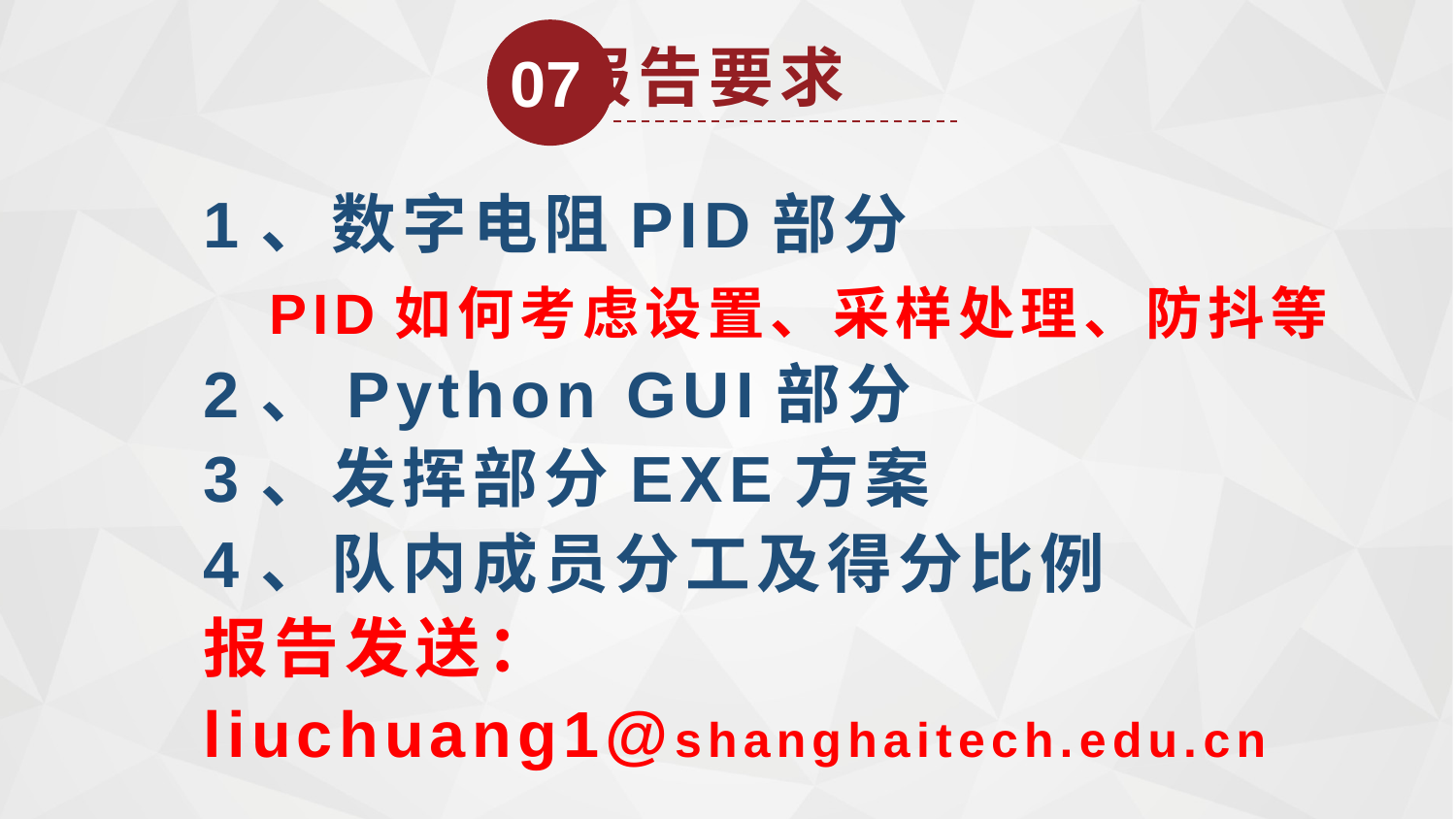

报告要求
07
1、数字电阻PID部分
   PID如何考虑设置、采样处理、防抖等
2、Python GUI部分
3、发挥部分EXE方案
4、队内成员分工及得分比例
报告发送：
liuchuang1@shanghaitech.edu.cn